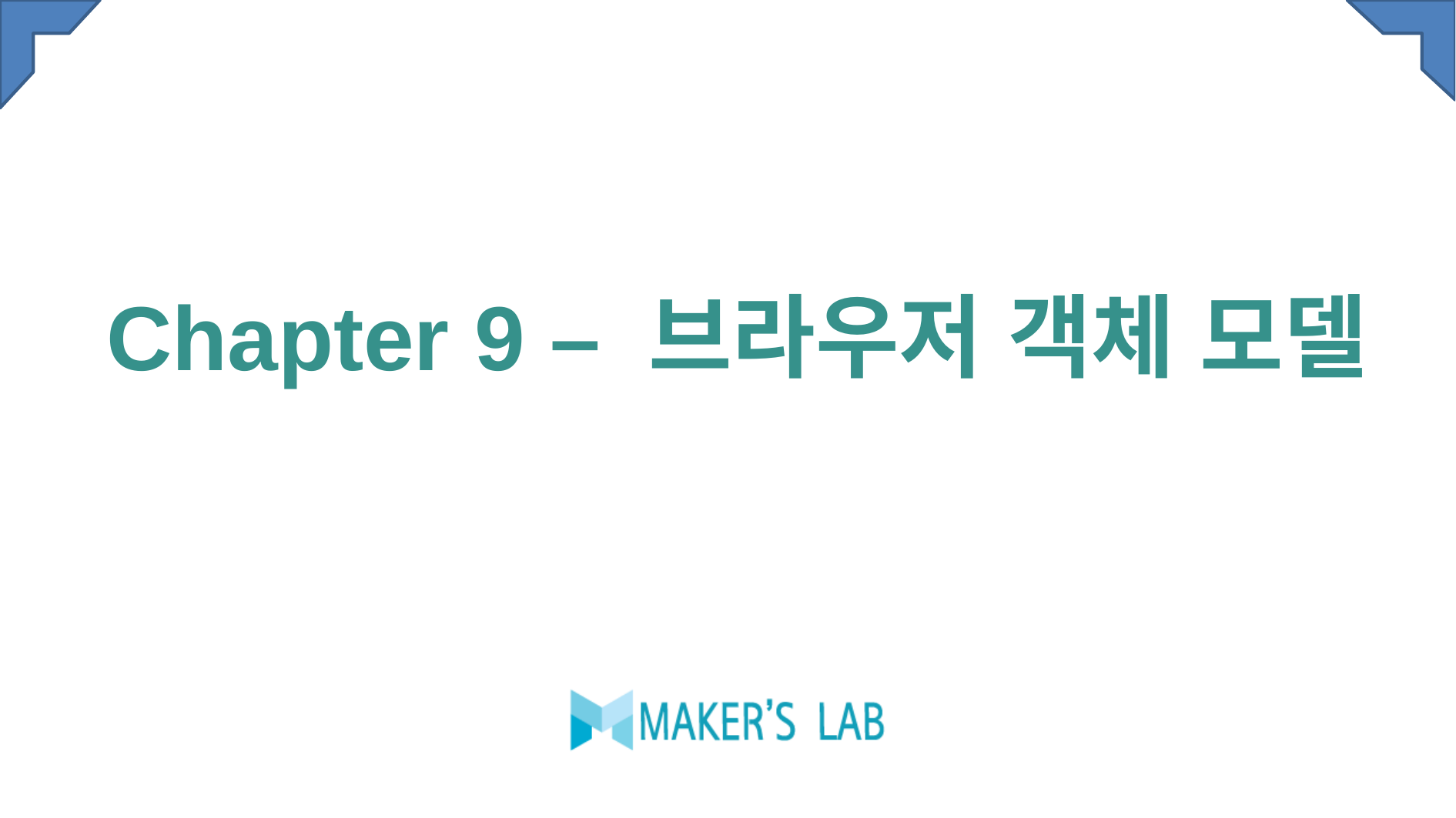

# Chapter 9 – 브라우저 객체 모델